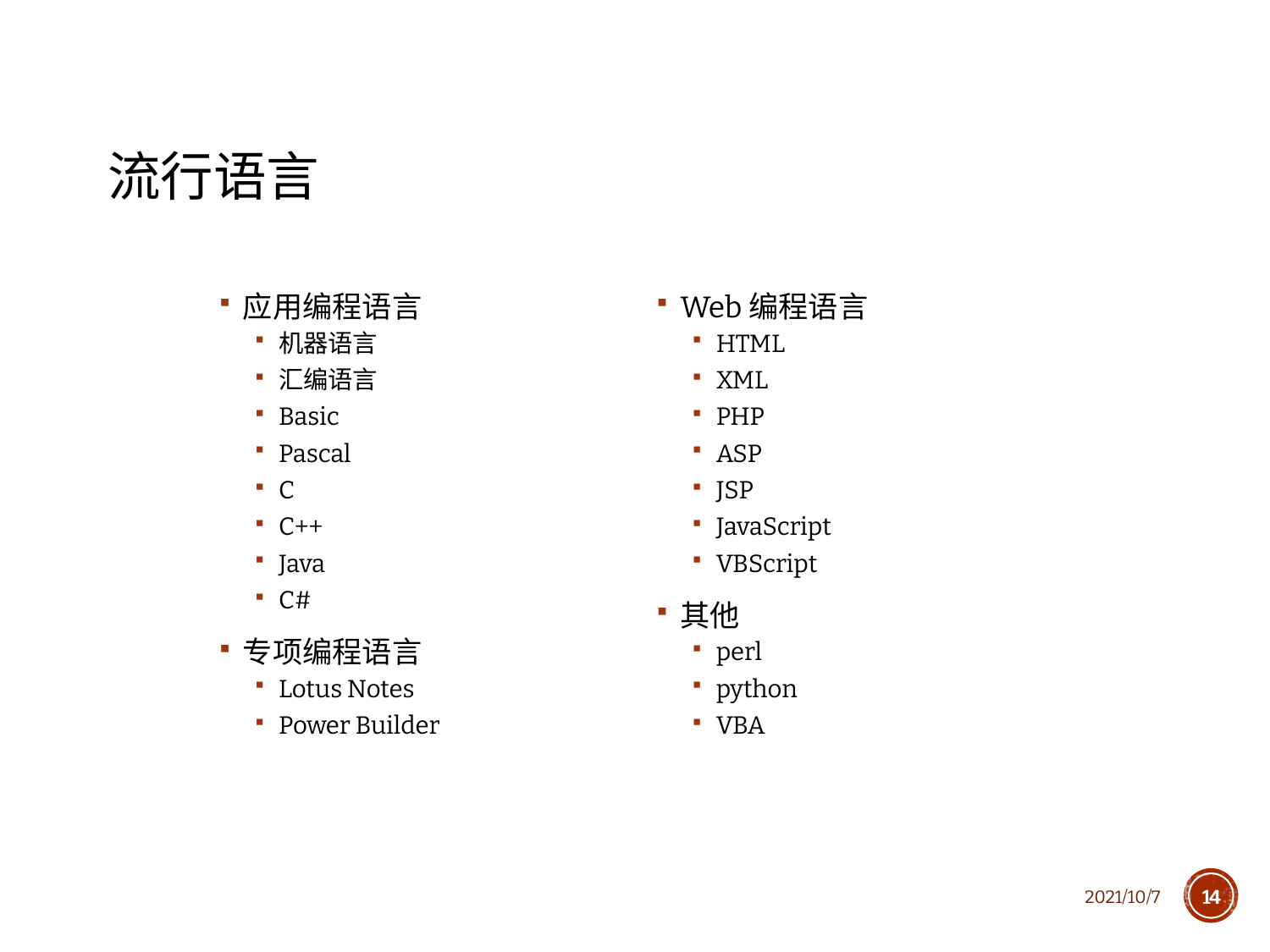

# 流行语言
应用编程语言
机器语言
汇编语言
Basic
Pascal
C
C++
Java
C#
专项编程语言
Lotus Notes
Power Builder
Web编程语言
HTML
XML
PHP
ASP
JSP
JavaScript
VBScript
其他
perl
python
VBA
2021/10/7
14